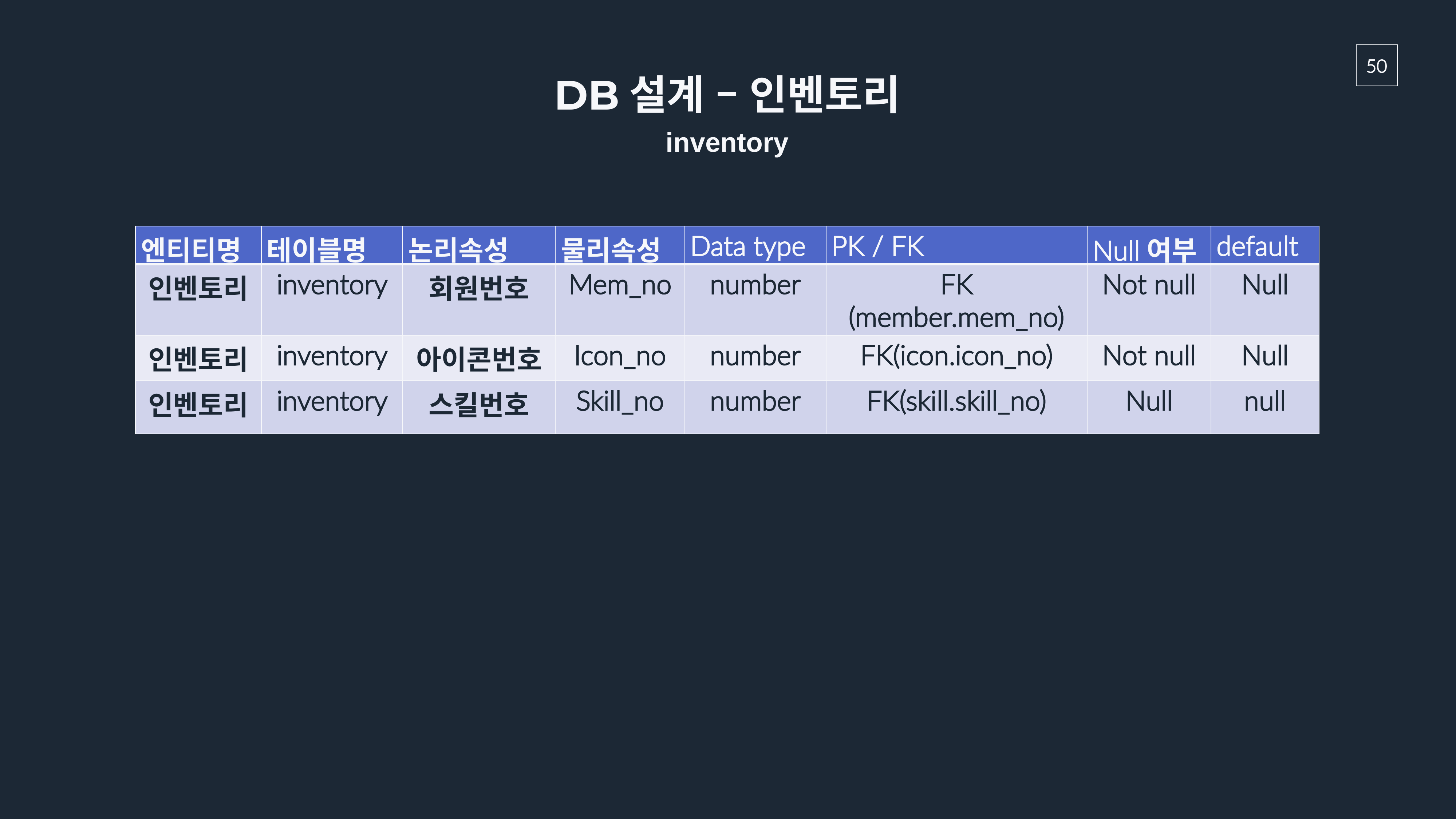

DB설계 – 인벤토리
inventory
| 엔티티명 | 테이블명 | 논리속성 | 물리속성 | Data type | PK / FK | Null여부 | default |
| --- | --- | --- | --- | --- | --- | --- | --- |
| 인벤토리 | inventory | 회원번호 | Mem\_no | number | FK (member.mem\_no) | Not null | Null |
| 인벤토리 | inventory | 아이콘번호 | Icon\_no | number | FK(icon.icon\_no) | Not null | Null |
| 인벤토리 | inventory | 스킬번호 | Skill\_no | number | FK(skill.skill\_no) | Null | null |